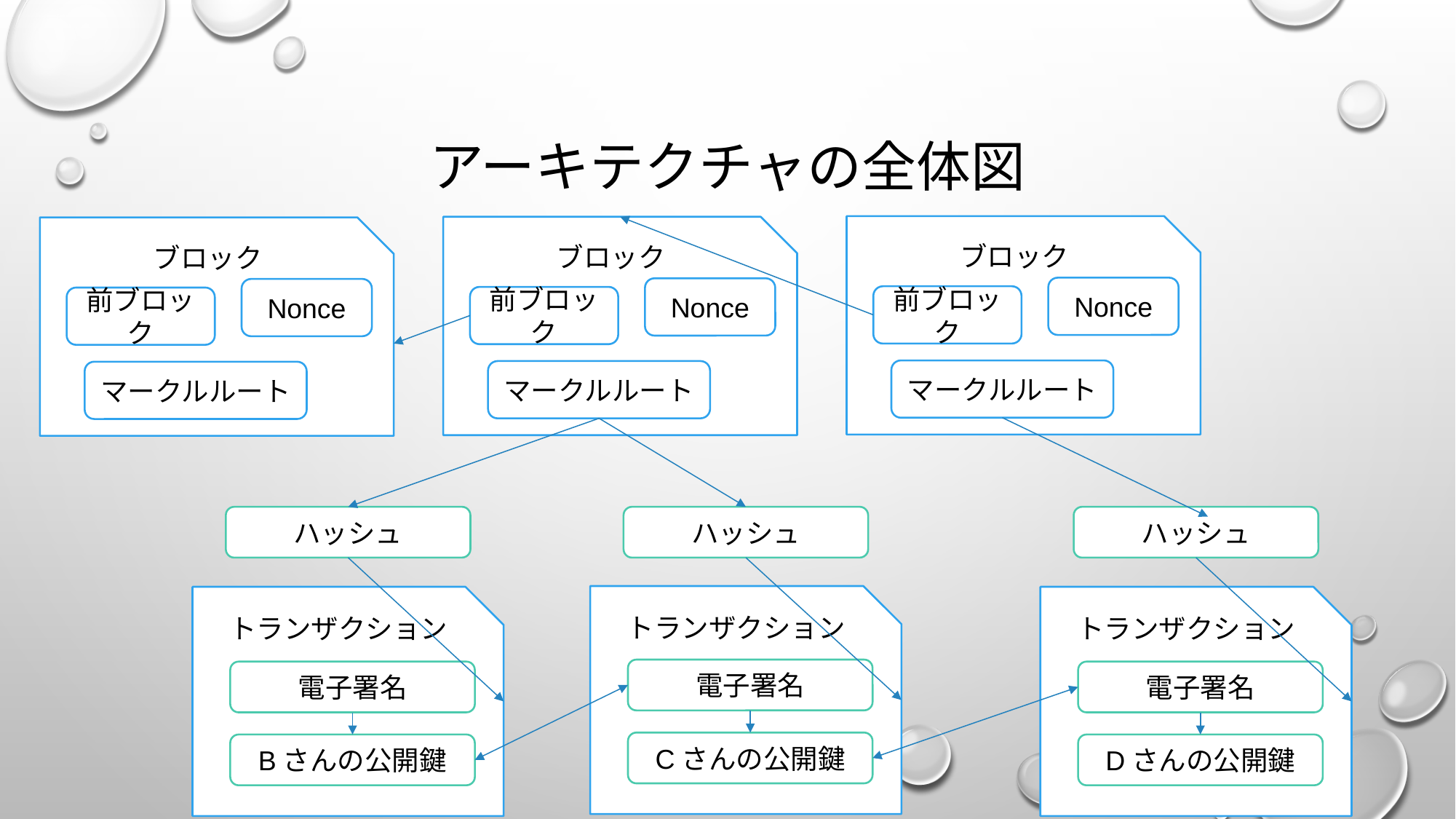

# アーキテクチャの全体図
ブロック
ブロック
ブロック
Nonce
Nonce
Nonce

前ブロック
前ブロック
前ブロック
マークルルート
マークルルート
マークルルート
ハッシュ
ハッシュ
ハッシュ
トランザクション
トランザクション
トランザクション
電子署名
電子署名
電子署名
Cさんの公開鍵
Bさんの公開鍵
Dさんの公開鍵